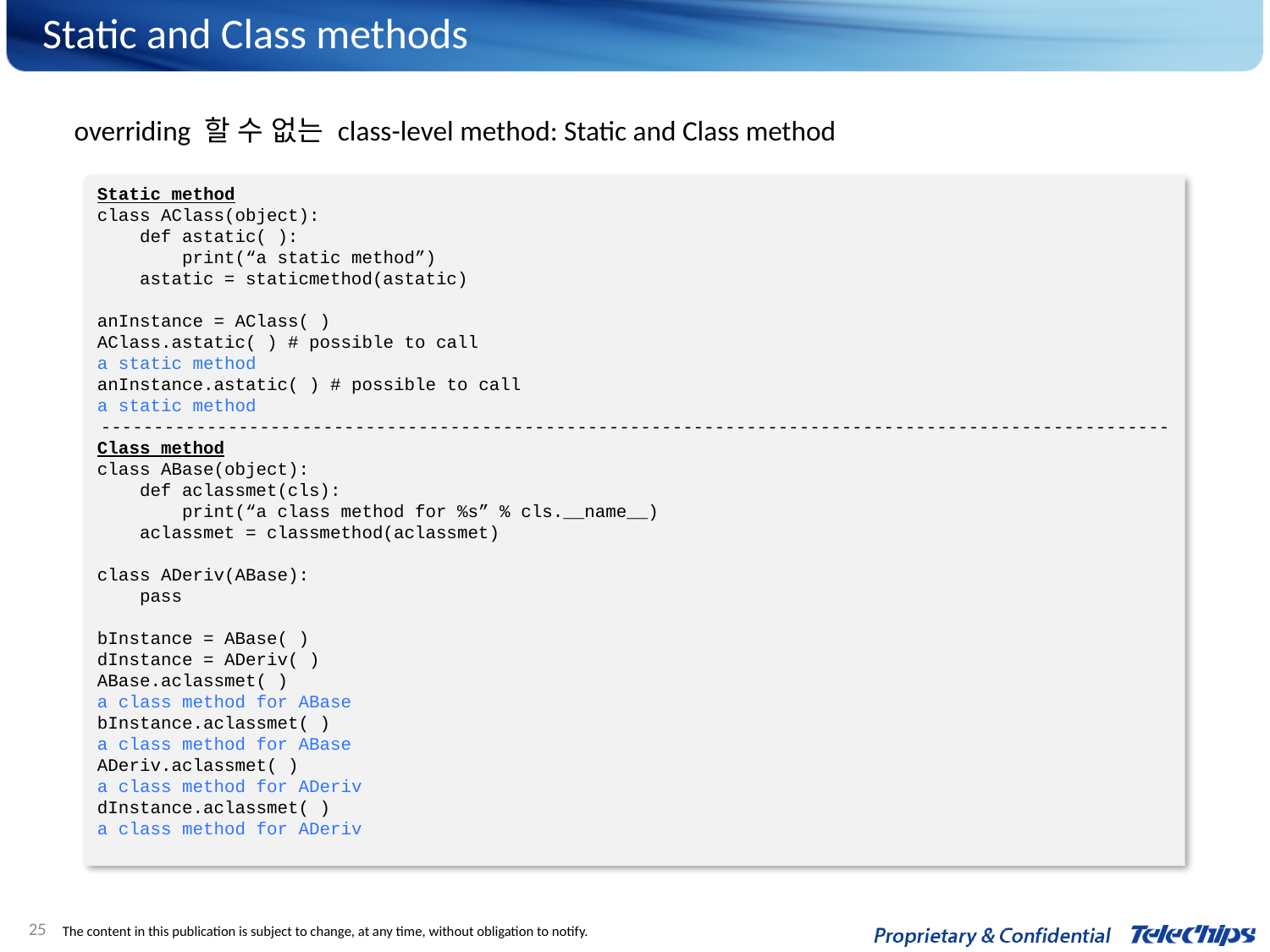

# Static and Class methods
overriding 할 수 없는 class-level method: Static and Class method
Static method
class AClass(object):
    def astatic( ):
        print(“a static method”)
    astatic = staticmethod(astatic)

anInstance = AClass( )
AClass.astatic( ) # possible to call
a static method
anInstance.astatic( ) # possible to call
a static method
-----------------------------------------------------------------------------------------------------
Class method
class ABase(object):
    def aclassmet(cls):
        print(“a class method for %s” % cls.__name__)
    aclassmet = classmethod(aclassmet)

class ADeriv(ABase):
    pass

bInstance = ABase( )
dInstance = ADeriv( )
ABase.aclassmet( )
a class method for ABase
bInstance.aclassmet( )
a class method for ABase
ADeriv.aclassmet( )
a class method for ADeriv
dInstance.aclassmet( )
a class method for ADeriv

25